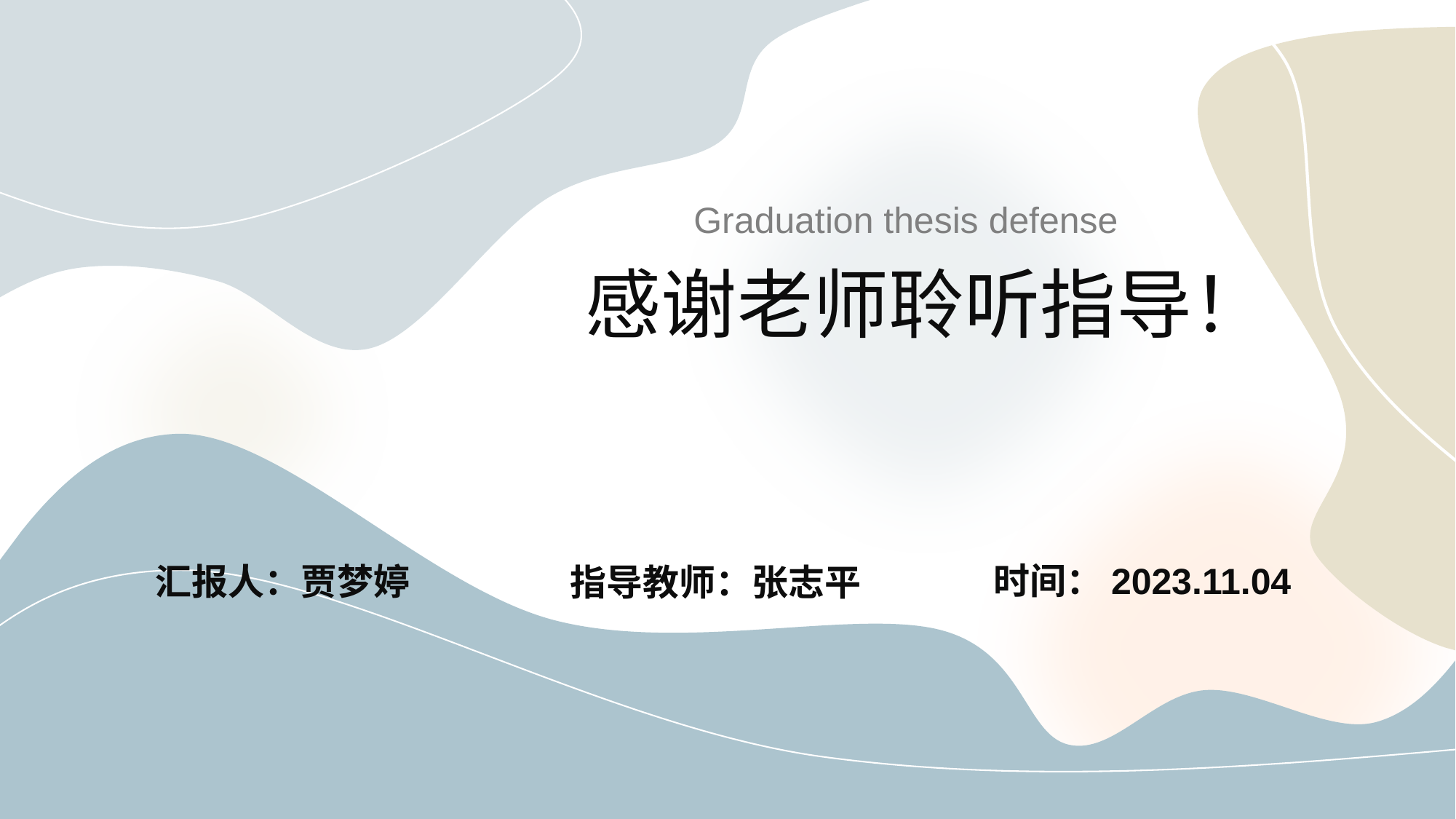

Graduation thesis defense

感谢老师聆听指导！

时间：2023.11.04
汇报人：贾梦婷
指导教师：张志平